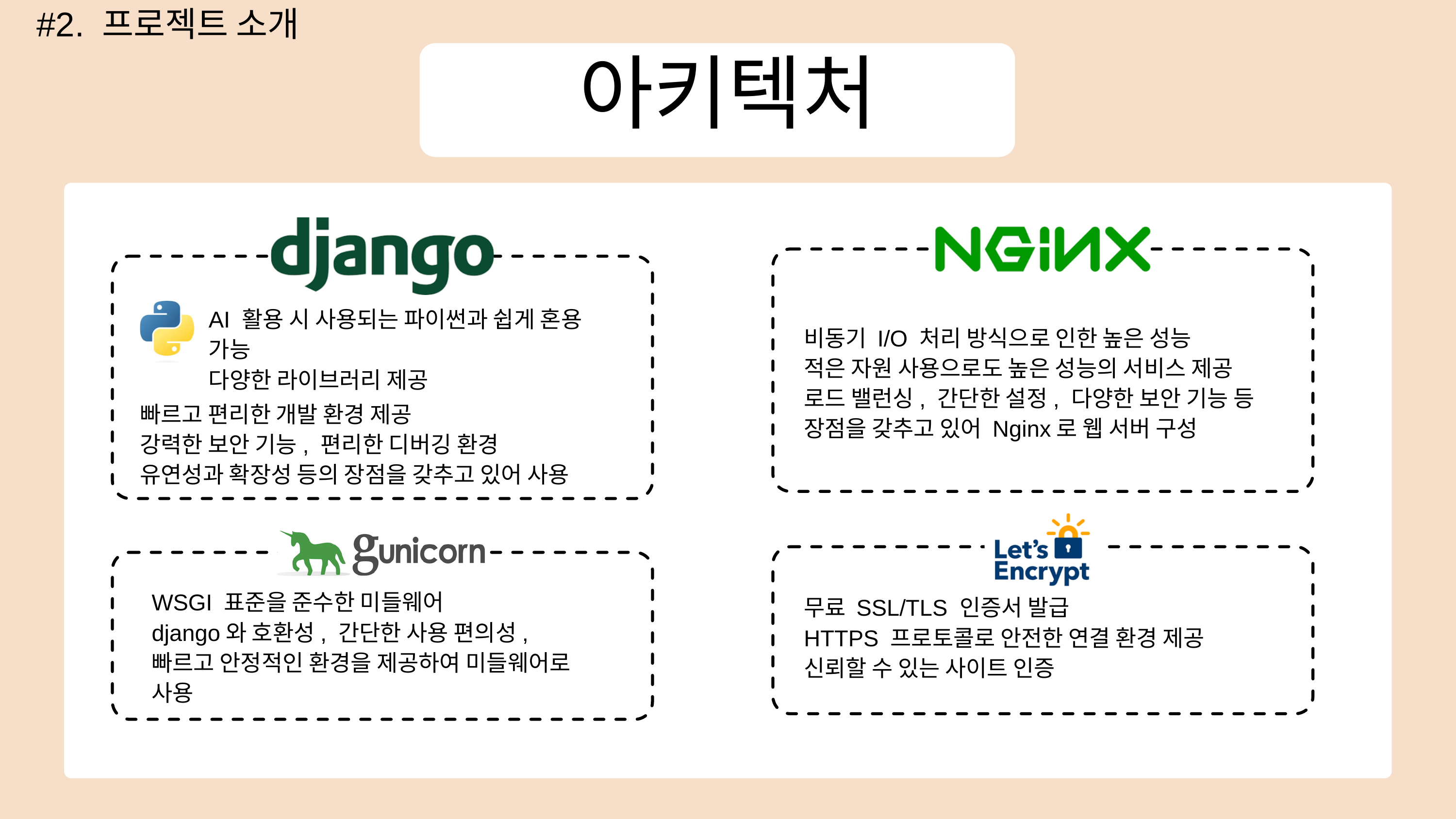

#2. 프로젝트 소개

아키텍처

AI 활용 시 사용되는 파이썬과 쉽게 혼용 가능
다양한 라이브러리 제공
비동기 I/O 처리 방식으로 인한 높은 성능
적은 자원 사용으로도 높은 성능의 서비스 제공
로드 밸런싱, 간단한 설정, 다양한 보안 기능 등
장점을 갖추고 있어 Nginx로 웹 서버 구성
빠르고 편리한 개발 환경 제공
강력한 보안 기능, 편리한 디버깅 환경
유연성과 확장성 등의 장점을 갖추고 있어 사용

WSGI 표준을 준수한 미들웨어
django와 호환성, 간단한 사용 편의성,
빠르고 안정적인 환경을 제공하여 미들웨어로 사용
무료 SSL/TLS 인증서 발급
HTTPS 프로토콜로 안전한 연결 환경 제공
신뢰할 수 있는 사이트 인증